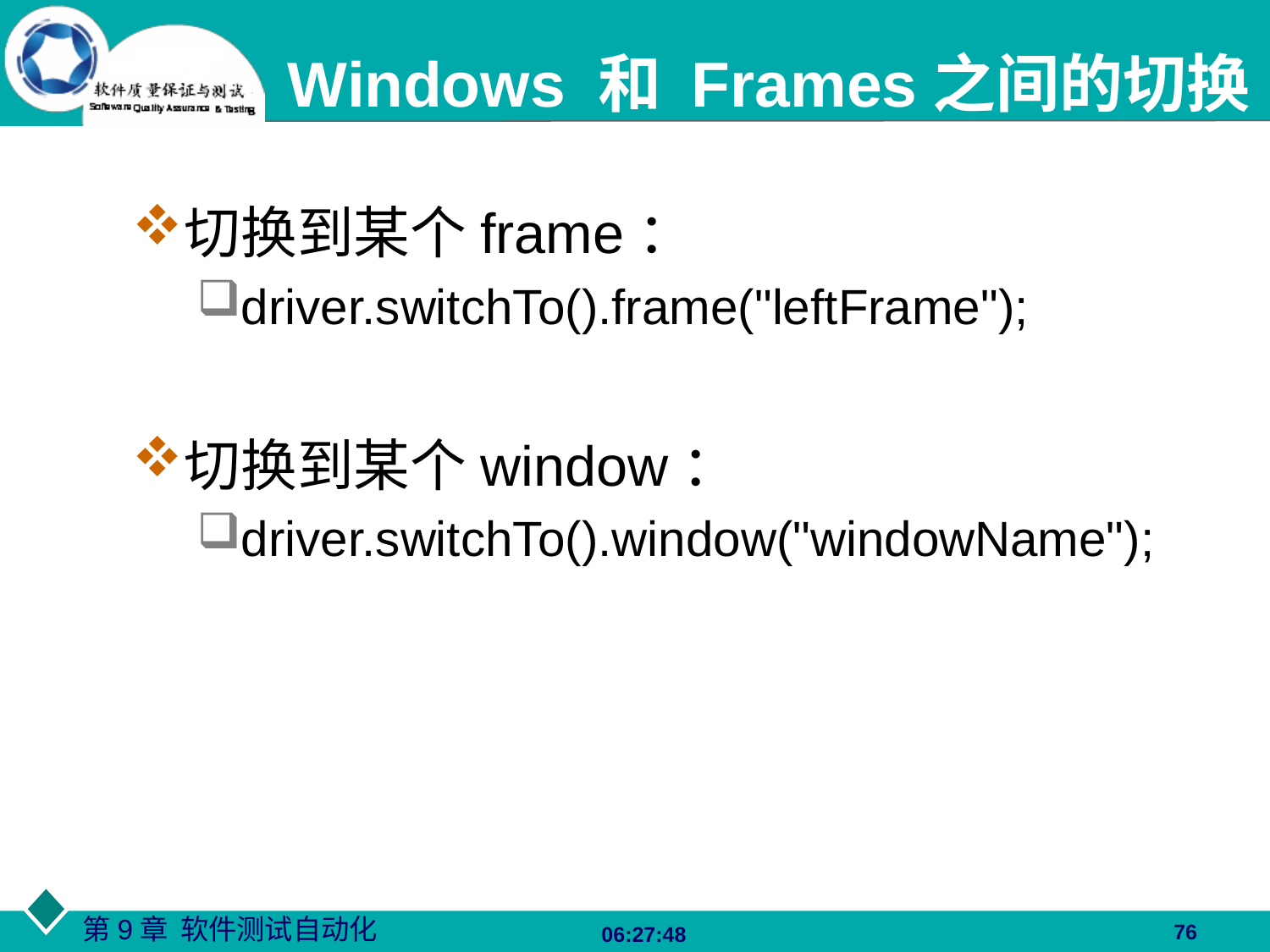

# Windows 和 Frames之间的切换
切换到某个frame：
driver.switchTo().frame("leftFrame");

切换到某个window：
driver.switchTo().window("windowName");
76
06:27:48